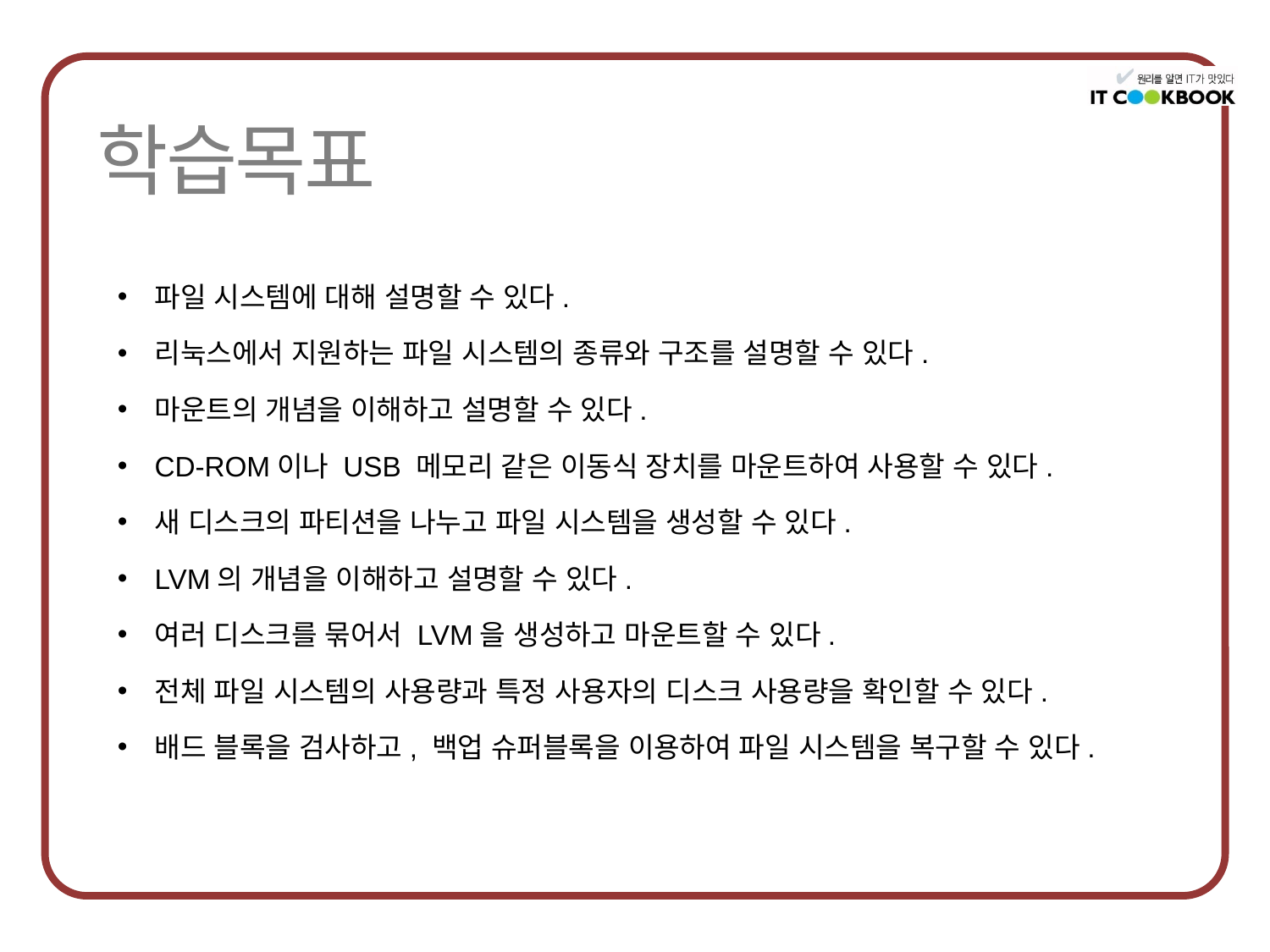

파일 시스템에 대해 설명할 수 있다.
리눅스에서 지원하는 파일 시스템의 종류와 구조를 설명할 수 있다.
마운트의 개념을 이해하고 설명할 수 있다.
CD-ROM이나 USB 메모리 같은 이동식 장치를 마운트하여 사용할 수 있다.
새 디스크의 파티션을 나누고 파일 시스템을 생성할 수 있다.
LVM의 개념을 이해하고 설명할 수 있다.
여러 디스크를 묶어서 LVM을 생성하고 마운트할 수 있다.
전체 파일 시스템의 사용량과 특정 사용자의 디스크 사용량을 확인할 수 있다.
배드 블록을 검사하고, 백업 슈퍼블록을 이용하여 파일 시스템을 복구할 수 있다.